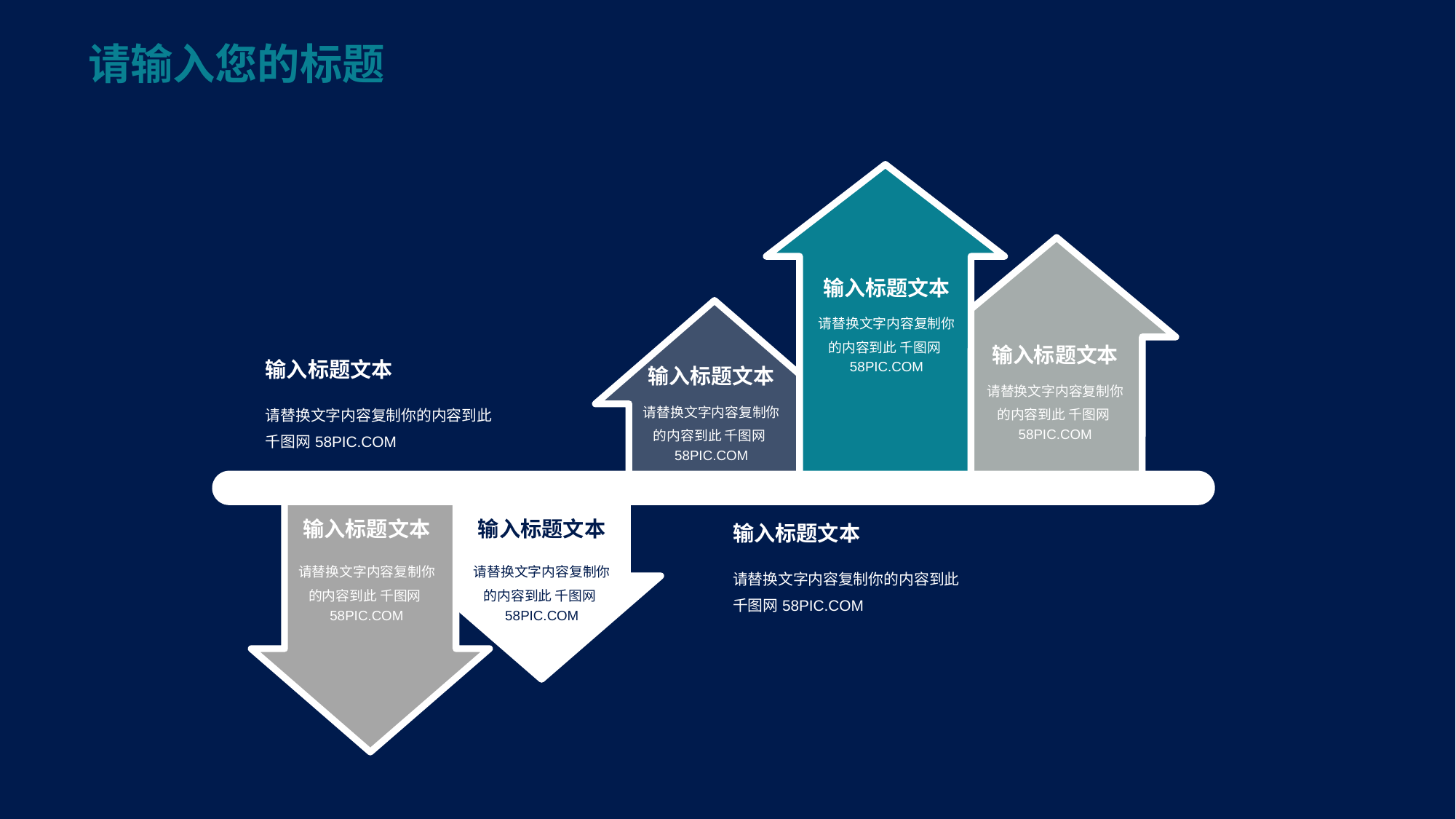

输入标题文本
请替换文字内容复制你的内容到此 千图网58PIC.COM

输入标题文本
请替换文字内容复制你的内容到此 千图网58PIC.COM

输入标题文本
请替换文字内容复制你的内容到此 千图网58PIC.COM
输入标题文本
请替换文字内容复制你的内容到此
千图网58PIC.COM

输入标题文本
请替换文字内容复制你的内容到此 千图网58PIC.COM

输入标题文本
请替换文字内容复制你的内容到此 千图网58PIC.COM
输入标题文本
请替换文字内容复制你的内容到此
千图网58PIC.COM